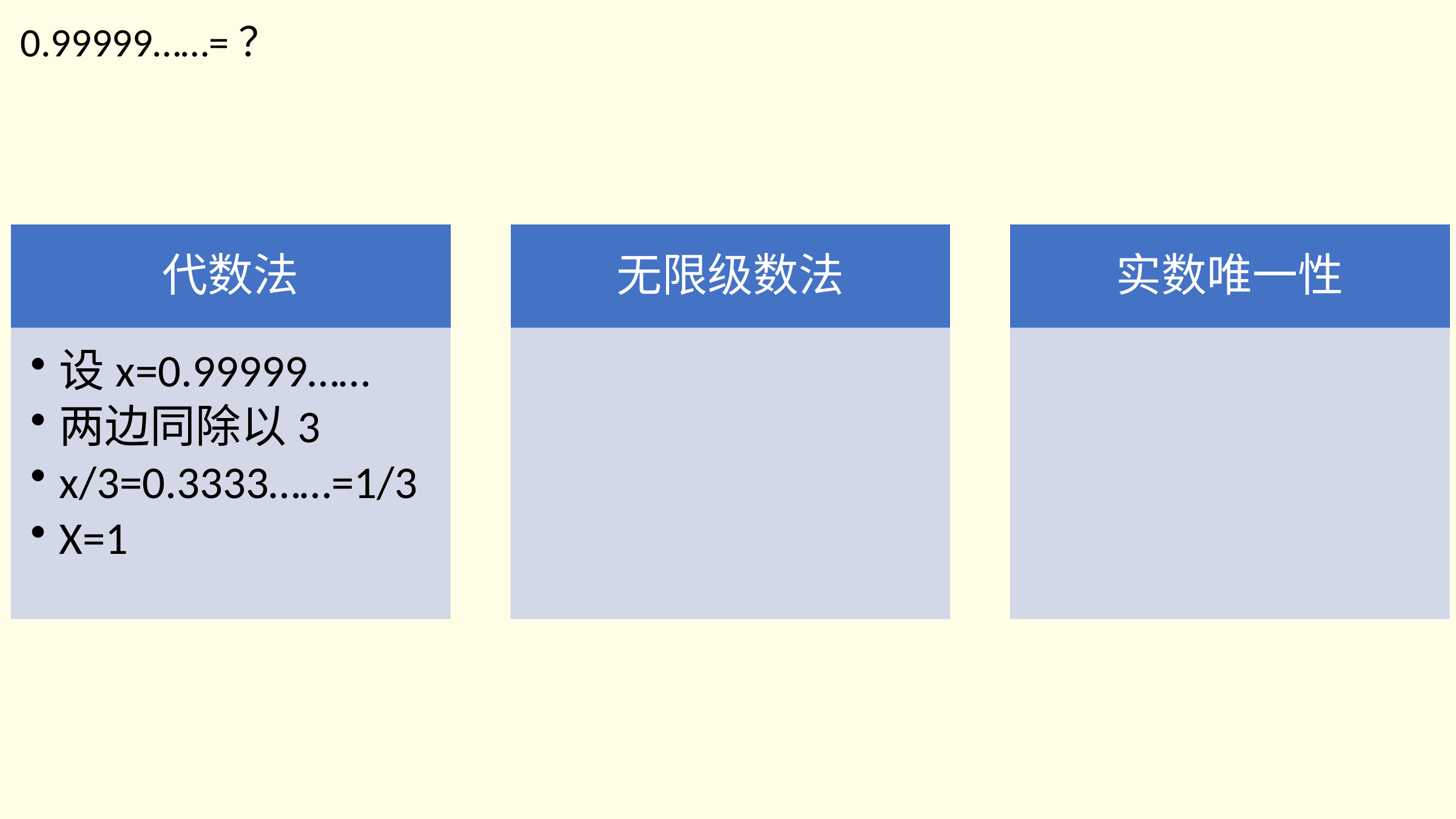

0.99999……=？
代数法
设x=0.99999……
两边同除以3
x/3=0.3333……=1/3
X=1
无限级数法

实数唯一性